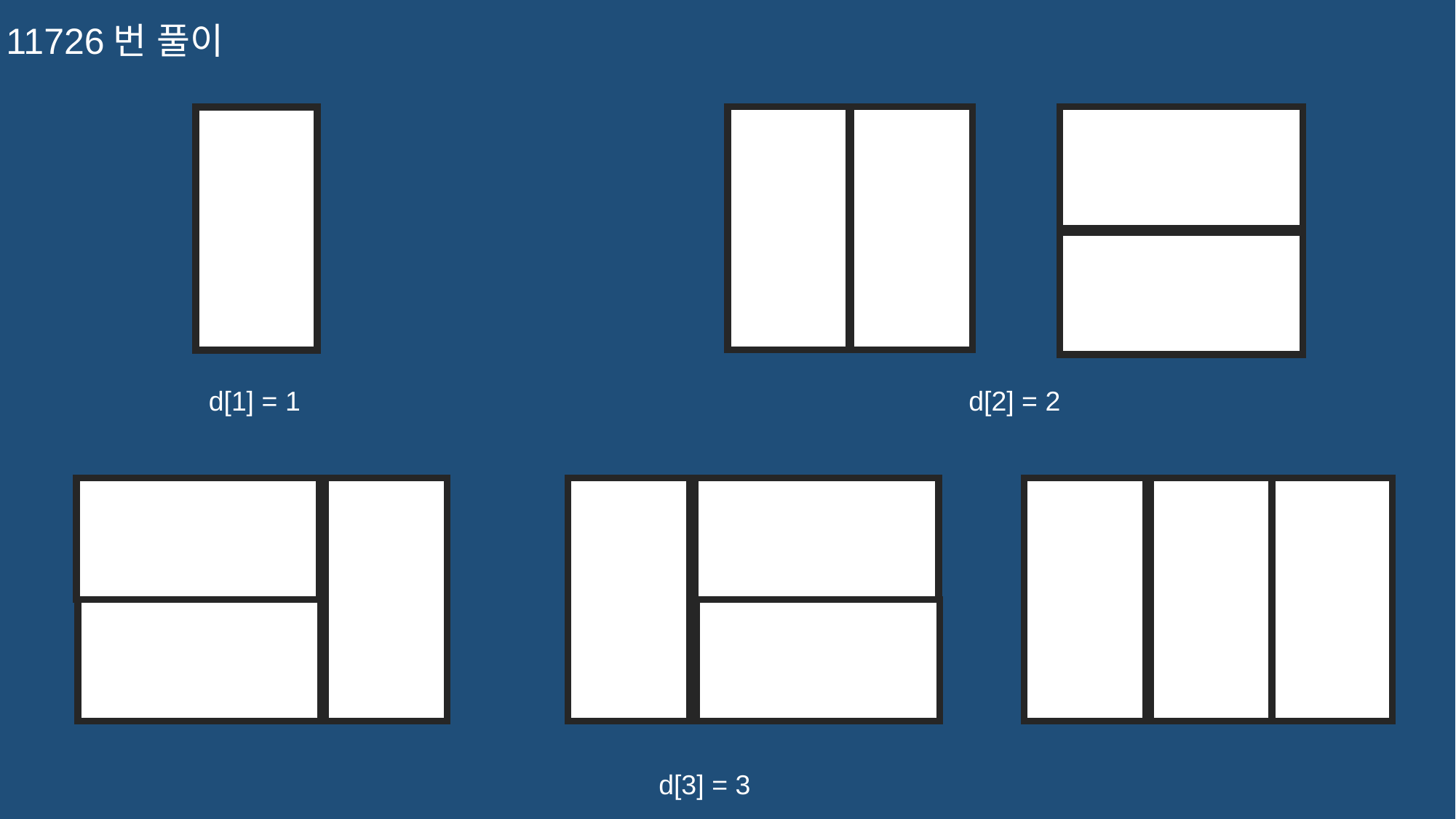

11726번 풀이

d[1] = 1
d[2] = 2

d[3] = 3